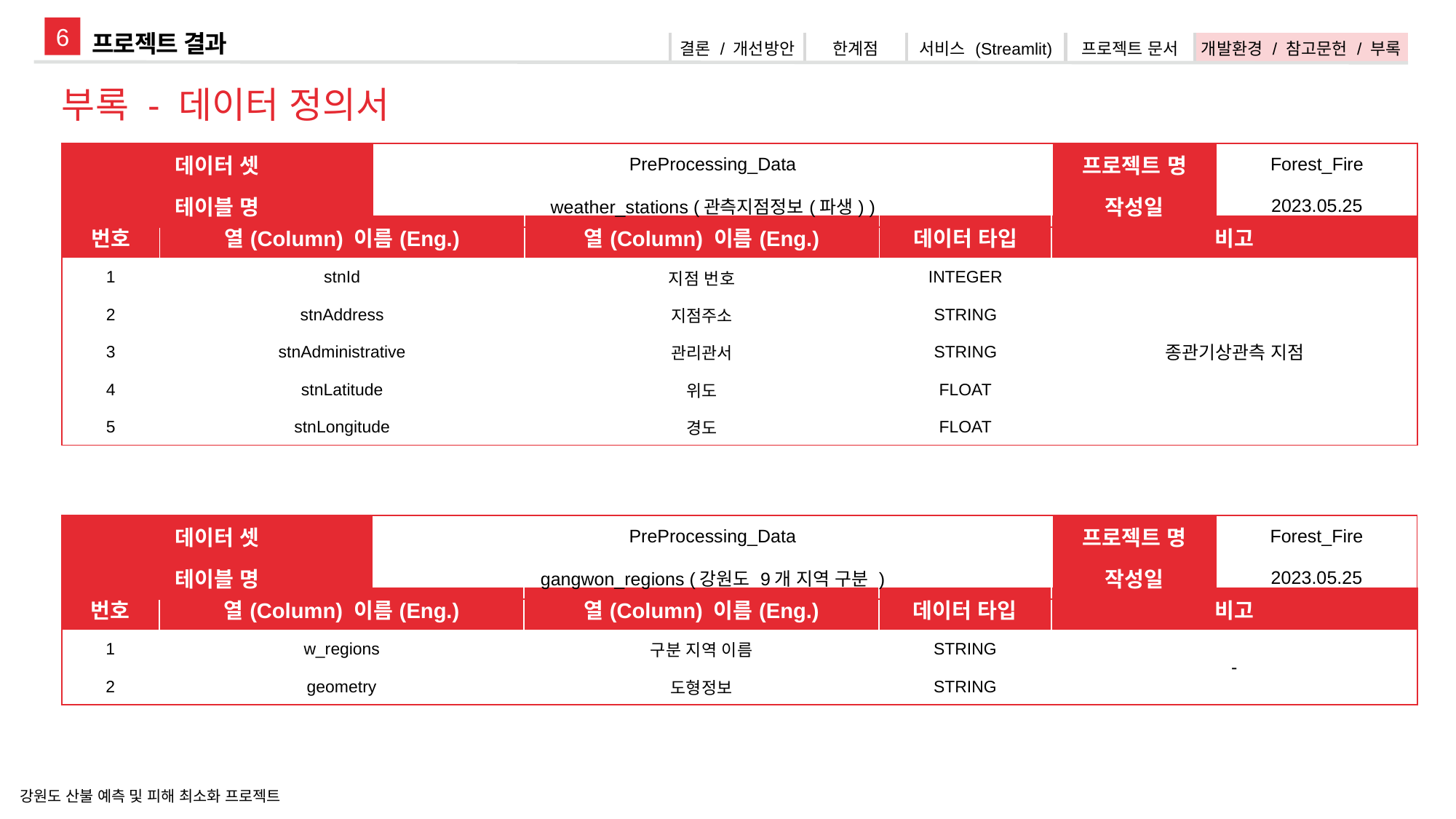

6
프로젝트 결과
| 결론 / 개선방안 | 한계점 | 서비스 (Streamlit) | 프로젝트 문서 | 개발환경 / 참고문헌 / 부록 |
| --- | --- | --- | --- | --- |
부록 - 데이터 정의서
| 데이터 셋 | PreProcessing\_Data | 프로젝트 명 | Forest\_Fire |
| --- | --- | --- | --- |
| 테이블 명 | weather\_stations (관측지점정보(파생) ) | 작성일 | 2023.05.25 |
| 번호 | 열(Column) 이름(Eng.) | 열(Column) 이름(Eng.) | 데이터 타입 | 비고 |
| --- | --- | --- | --- | --- |
| 1 | stnId | 지점 번호 | INTEGER | 종관기상관측 지점 |
| 2 | stnAddress | 지점주소 | STRING |  |
| 3 | stnAdministrative | 관리관서 | STRING |  |
| 4 | stnLatitude | 위도 | FLOAT |  |
| 5 | stnLongitude | 경도 | FLOAT |  |
| 데이터 셋 | PreProcessing\_Data | 프로젝트 명 | Forest\_Fire |
| --- | --- | --- | --- |
| 테이블 명 | gangwon\_regions (강원도 9개 지역 구분 ) | 작성일 | 2023.05.25 |
| 번호 | 열(Column) 이름(Eng.) | 열(Column) 이름(Eng.) | 데이터 타입 | 비고 |
| --- | --- | --- | --- | --- |
| 1 | w\_regions | 구분 지역 이름 | STRING | - |
| 2 | geometry | 도형정보 | STRING |  |
강원도 산불 예측 및 피해 최소화 프로젝트